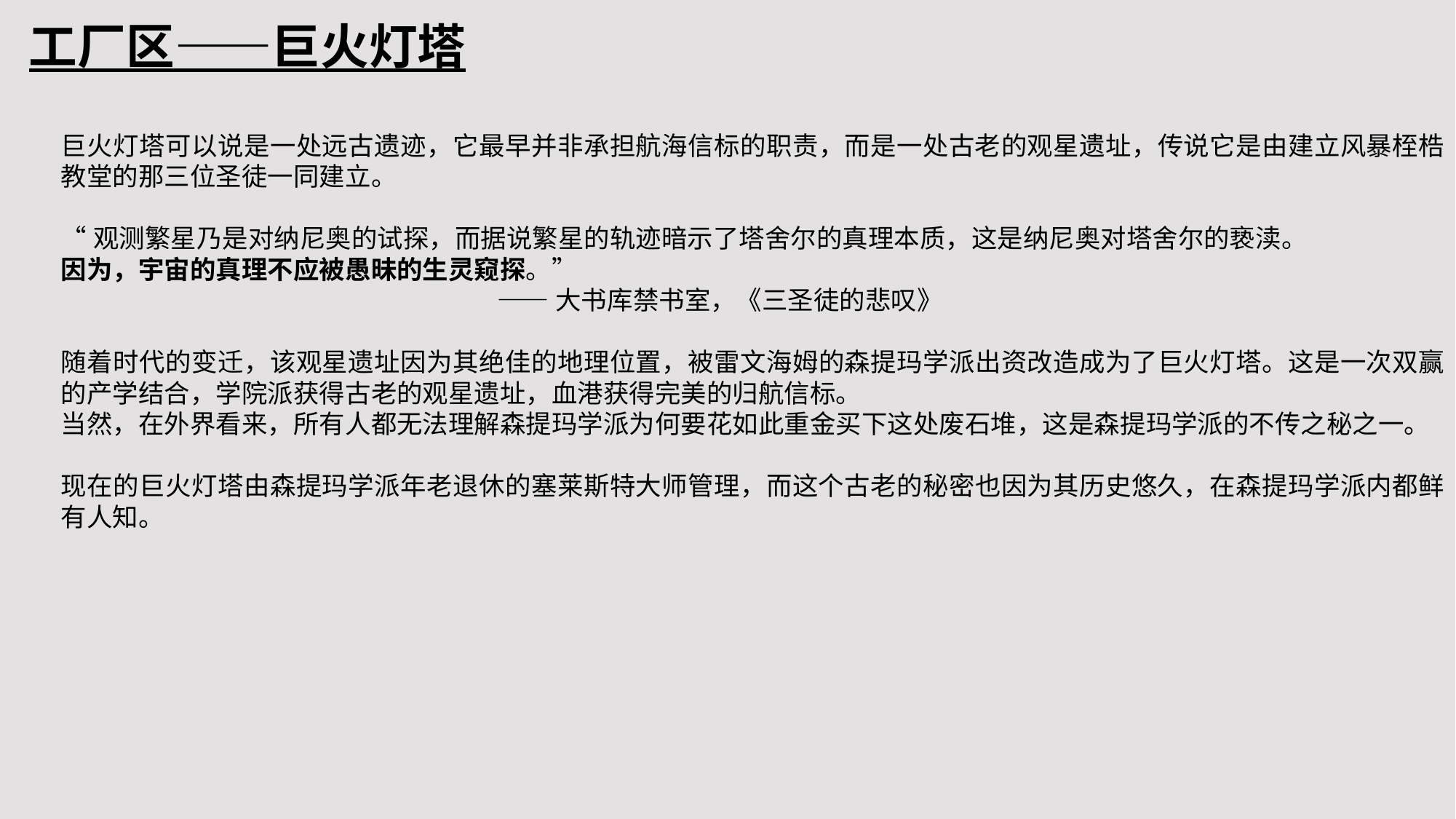

工厂区——巨火灯塔
巨火灯塔可以说是一处远古遗迹，它最早并非承担航海信标的职责，而是一处古老的观星遗址，传说它是由建立风暴桎梏教堂的那三位圣徒一同建立。

“观测繁星乃是对纳尼奥的试探，而据说繁星的轨迹暗示了塔舍尔的真理本质，这是纳尼奥对塔舍尔的亵渎。
因为，宇宙的真理不应被愚昧的生灵窥探。”
				——大书库禁书室，《三圣徒的悲叹》

随着时代的变迁，该观星遗址因为其绝佳的地理位置，被雷文海姆的森提玛学派出资改造成为了巨火灯塔。这是一次双赢的产学结合，学院派获得古老的观星遗址，血港获得完美的归航信标。
当然，在外界看来，所有人都无法理解森提玛学派为何要花如此重金买下这处废石堆，这是森提玛学派的不传之秘之一。

现在的巨火灯塔由森提玛学派年老退休的塞莱斯特大师管理，而这个古老的秘密也因为其历史悠久，在森提玛学派内都鲜有人知。